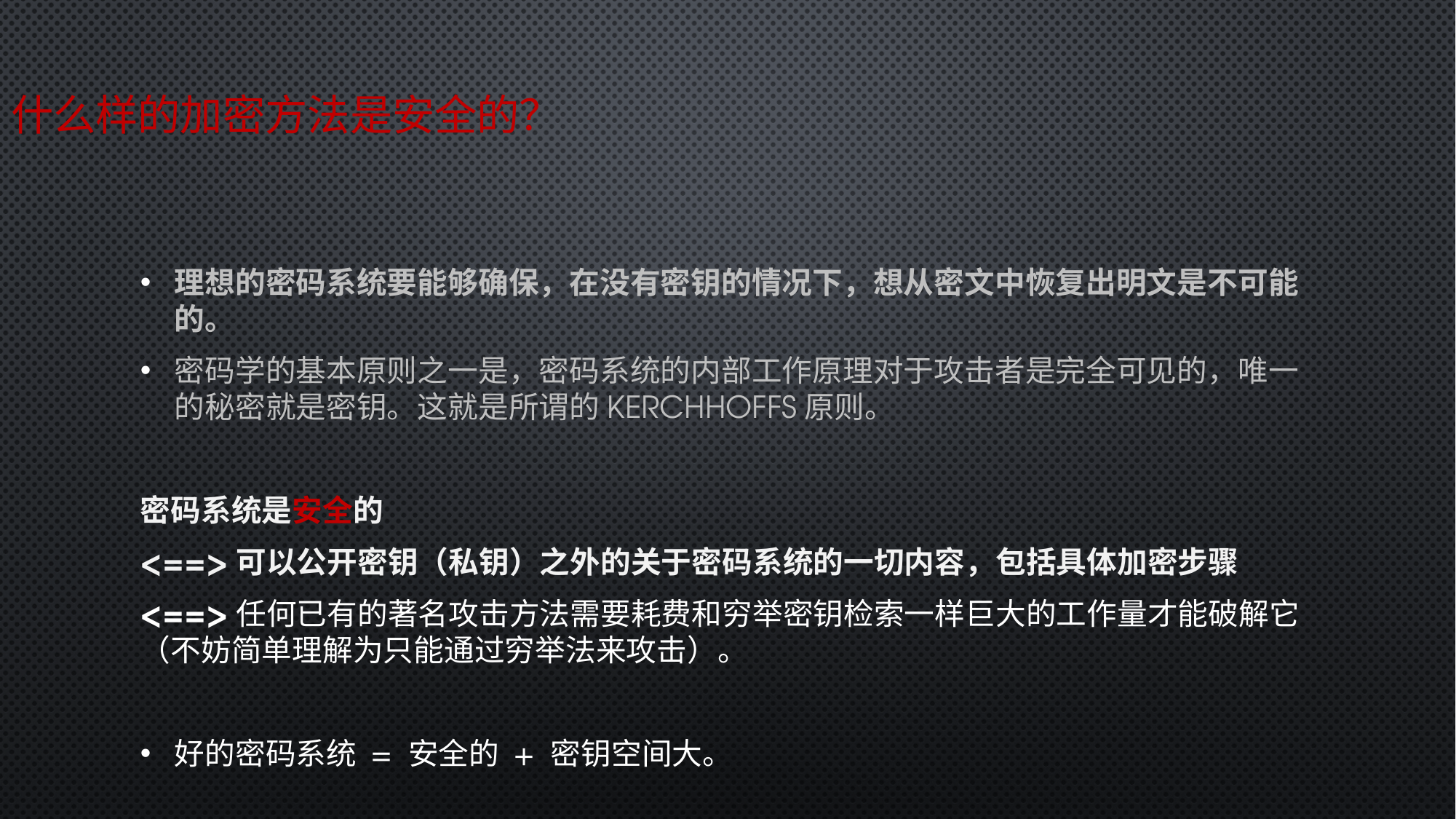

# 什么样的加密方法是安全的？
理想的密码系统要能够确保，在没有密钥的情况下，想从密文中恢复出明文是不可能的。
密码学的基本原则之一是，密码系统的内部工作原理对于攻击者是完全可见的，唯一的秘密就是密钥。这就是所谓的kerchhoffs原则。

密码系统是安全的
<==>可以公开密钥（私钥）之外的关于密码系统的一切内容，包括具体加密步骤
<==>任何已有的著名攻击方法需要耗费和穷举密钥检索一样巨大的工作量才能破解它（不妨简单理解为只能通过穷举法来攻击）。

好的密码系统 = 安全的 + 密钥空间大。